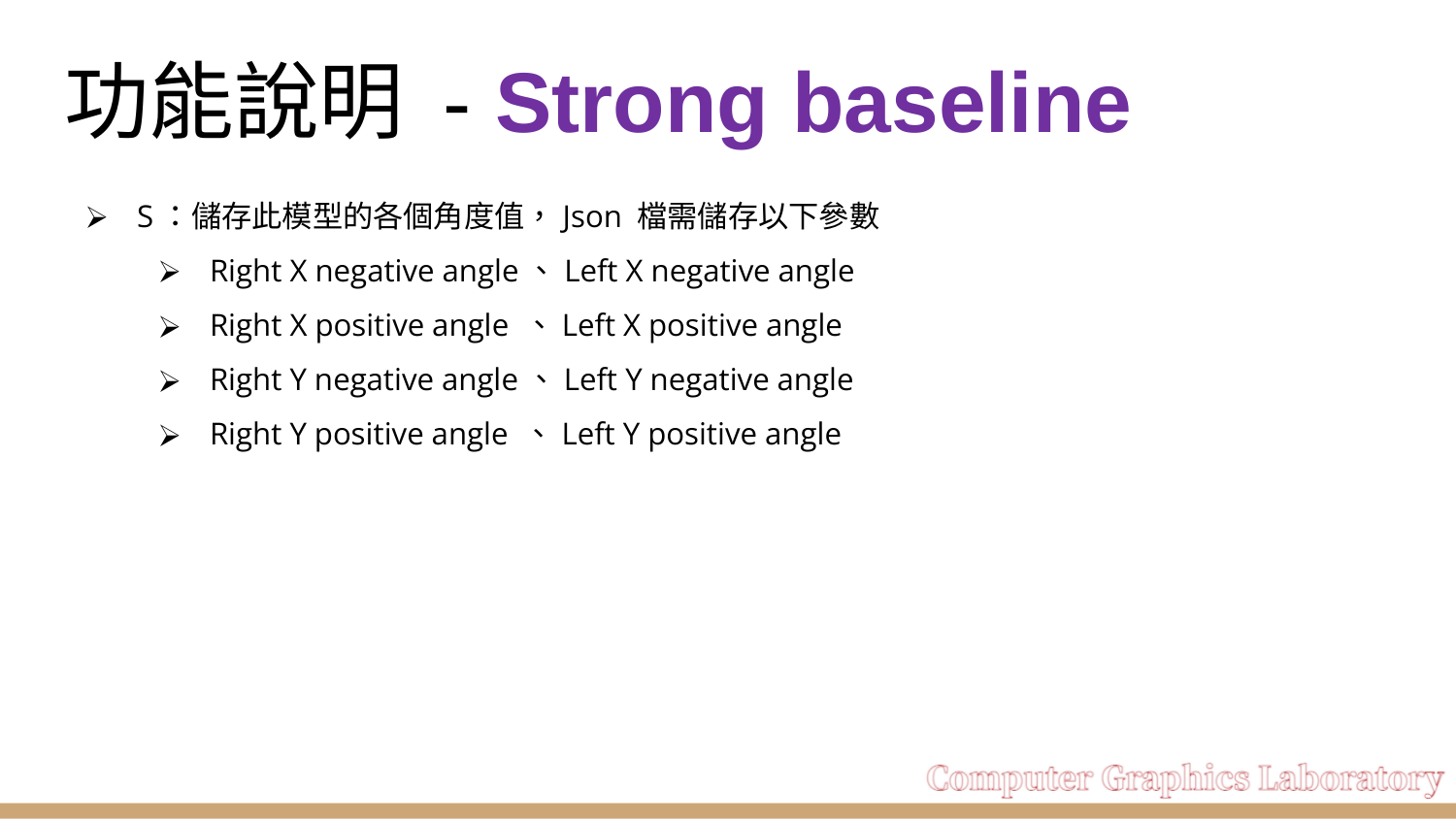

# 功能說明 - Strong baseline
S：儲存此模型的各個角度值，Json 檔需儲存以下參數
Right X negative angle、Left X negative angle
Right X positive angle 、Left X positive angle
Right Y negative angle、Left Y negative angle
Right Y positive angle 、Left Y positive angle